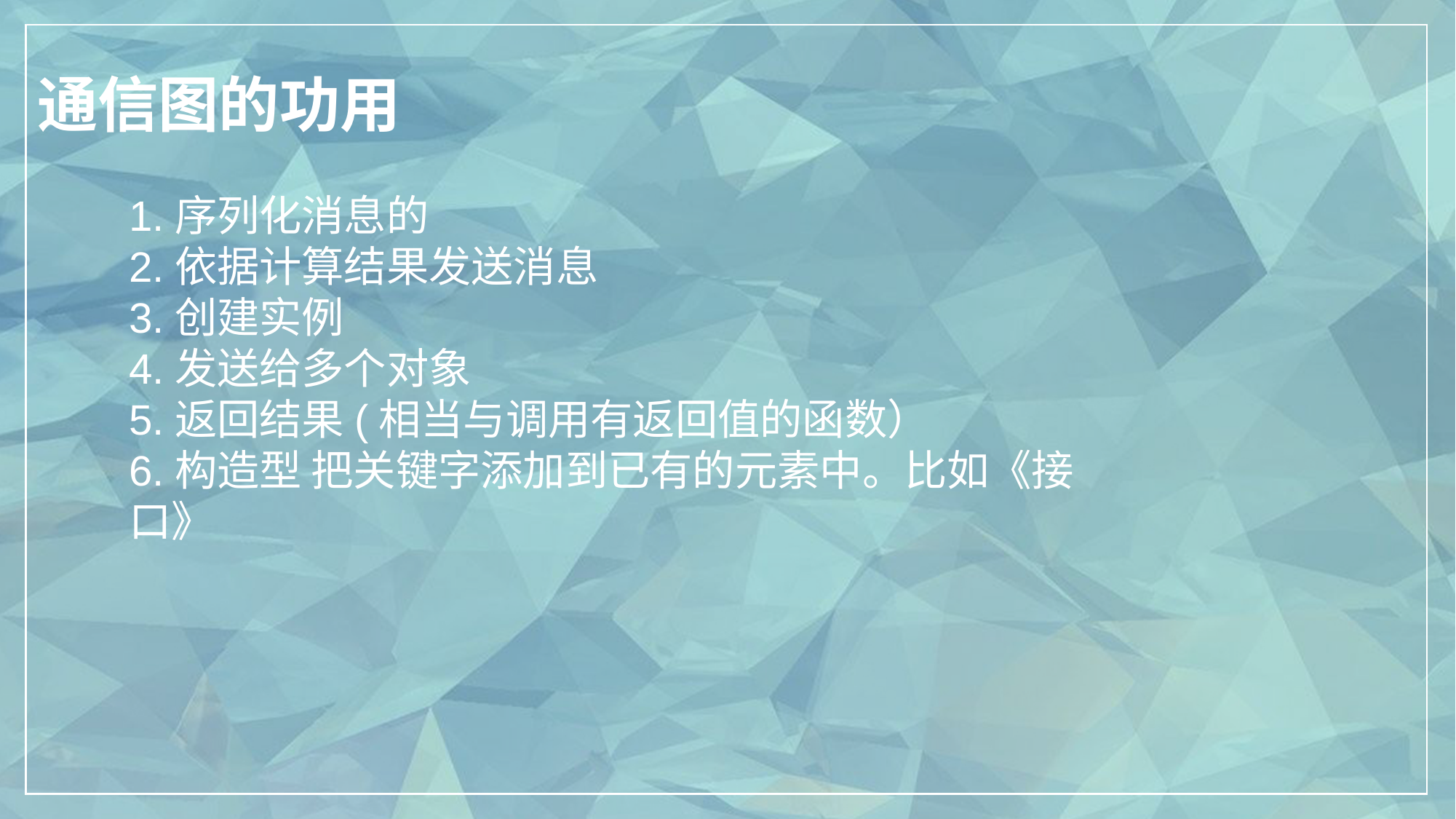

通信图的功用
1.序列化消息的
2.依据计算结果发送消息
3.创建实例
4.发送给多个对象
5.返回结果(相当与调用有返回值的函数）
6.构造型 把关键字添加到已有的元素中。比如《接口》